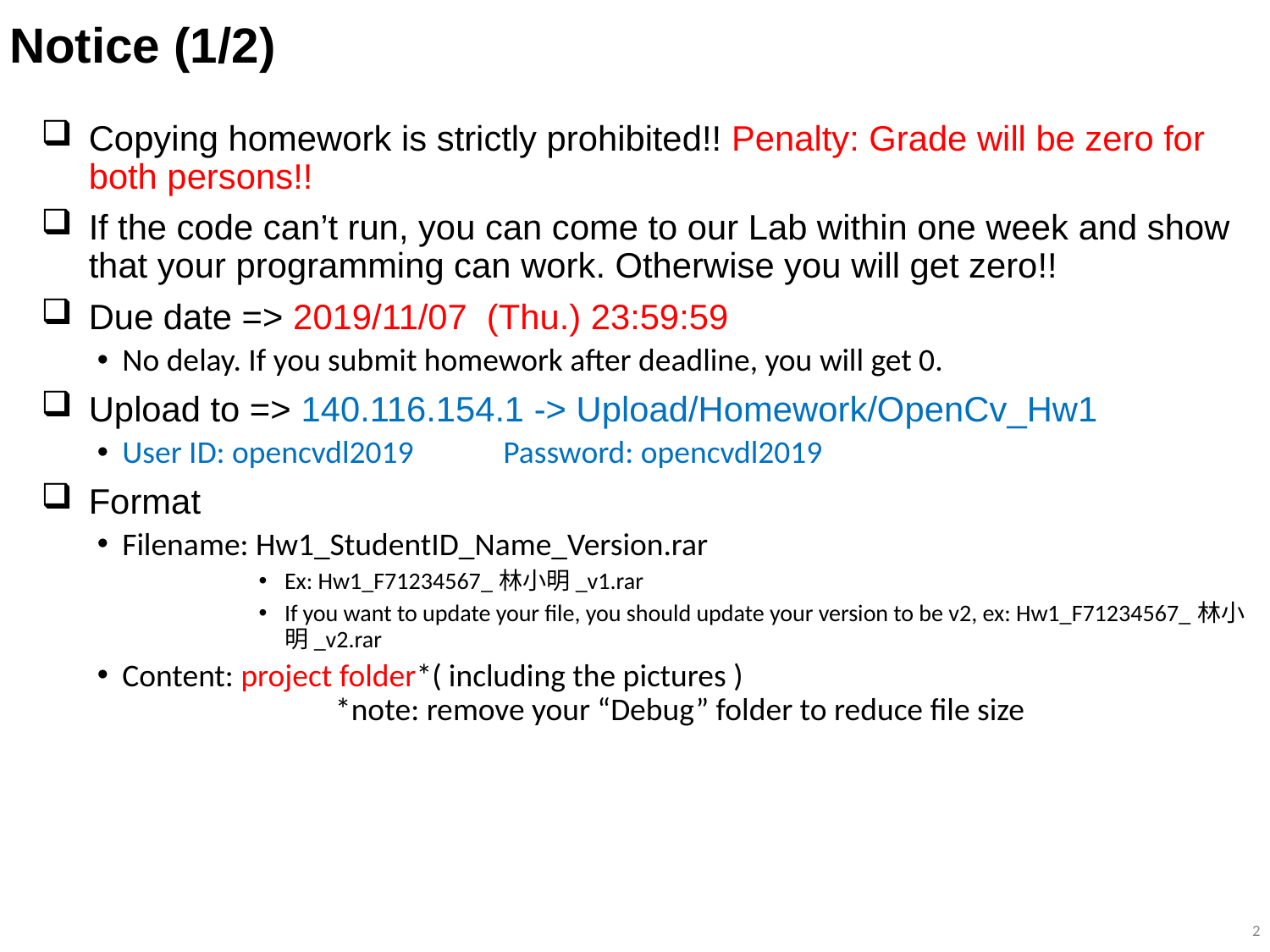

Notice (1/2)
Copying homework is strictly prohibited!! Penalty: Grade will be zero for both persons!!
If the code can’t run, you can come to our Lab within one week and show that your programming can work. Otherwise you will get zero!!
Due date => 2019/11/07  (Thu.) 23:59:59
No delay. If you submit homework after deadline, you will get 0.
Upload to => 140.116.154.1 -> Upload/Homework/OpenCv_Hw1
User ID: opencvdl2019 	Password: opencvdl2019
Format
Filename: Hw1_StudentID_Name_Version.rar
Ex: Hw1_F71234567_林小明_v1.rar
If you want to update your file, you should update your version to be v2, ex: Hw1_F71234567_林小明_v2.rar
Content: project folder*( including the pictures )
	            *note: remove your “Debug” folder to reduce file size

2